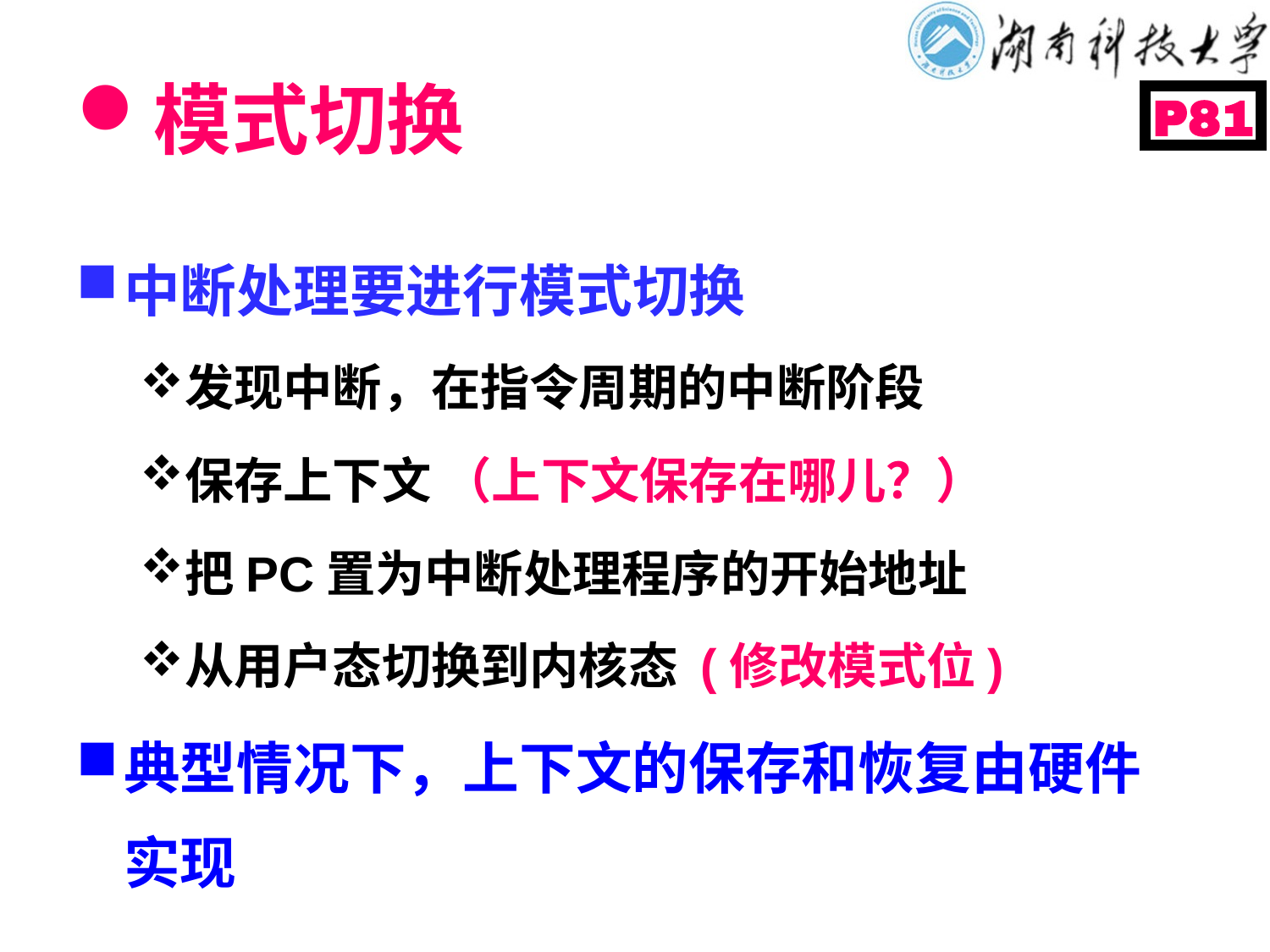

# 模式切换
P81
中断处理要进行模式切换
发现中断，在指令周期的中断阶段
保存上下文 （上下文保存在哪儿？）
把PC置为中断处理程序的开始地址
从用户态切换到内核态 (修改模式位)
典型情况下，上下文的保存和恢复由硬件实现